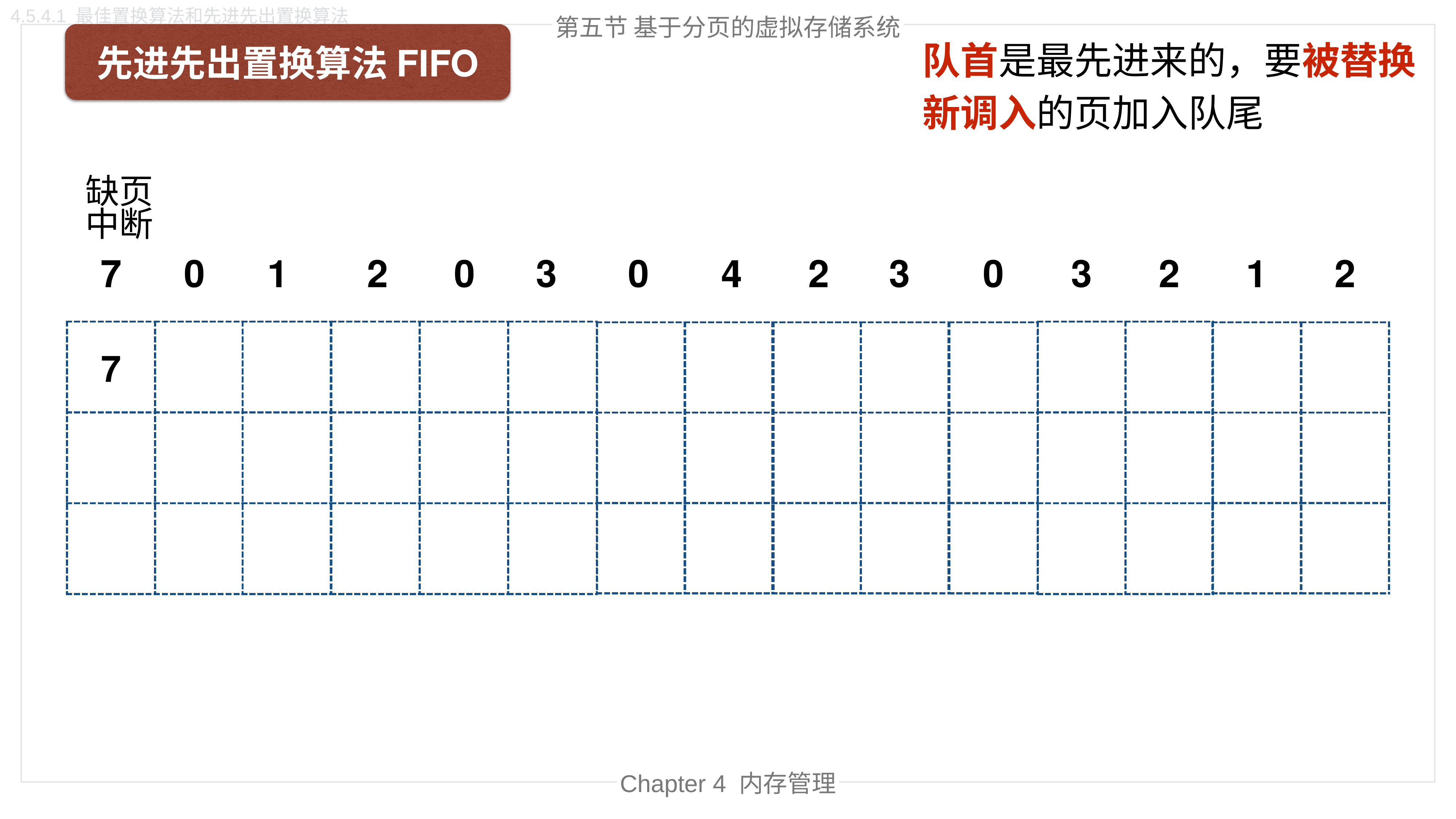

4.5.4.1 最佳置换算法和先进先出置换算法
第六节 基于分页的虚拟存储系统
第五节 基于分页的虚拟存储系统
先进先出置换算法FIFO

队首是最先进来的，要被替换
新调入的页加入队尾
缺页
中断
7
7
0
1
2
0
3
0
4
2
3
0
3
2
1
2
| 7 |
| --- |
|  |
|  |
|  |
| --- |
|  |
|  |
|  |
| --- |
|  |
|  |
|  |
| --- |
|  |
|  |
|  |
| --- |
|  |
|  |
|  |
| --- |
|  |
|  |
|  |
| --- |
|  |
|  |
|  |
| --- |
|  |
|  |
|  |
| --- |
|  |
|  |
|  |
| --- |
|  |
|  |
|  |
| --- |
|  |
|  |
|  |
| --- |
|  |
|  |
|  |
| --- |
|  |
|  |
|  |
| --- |
|  |
|  |
|  |
| --- |
|  |
|  |
Chapter 4 内存管理